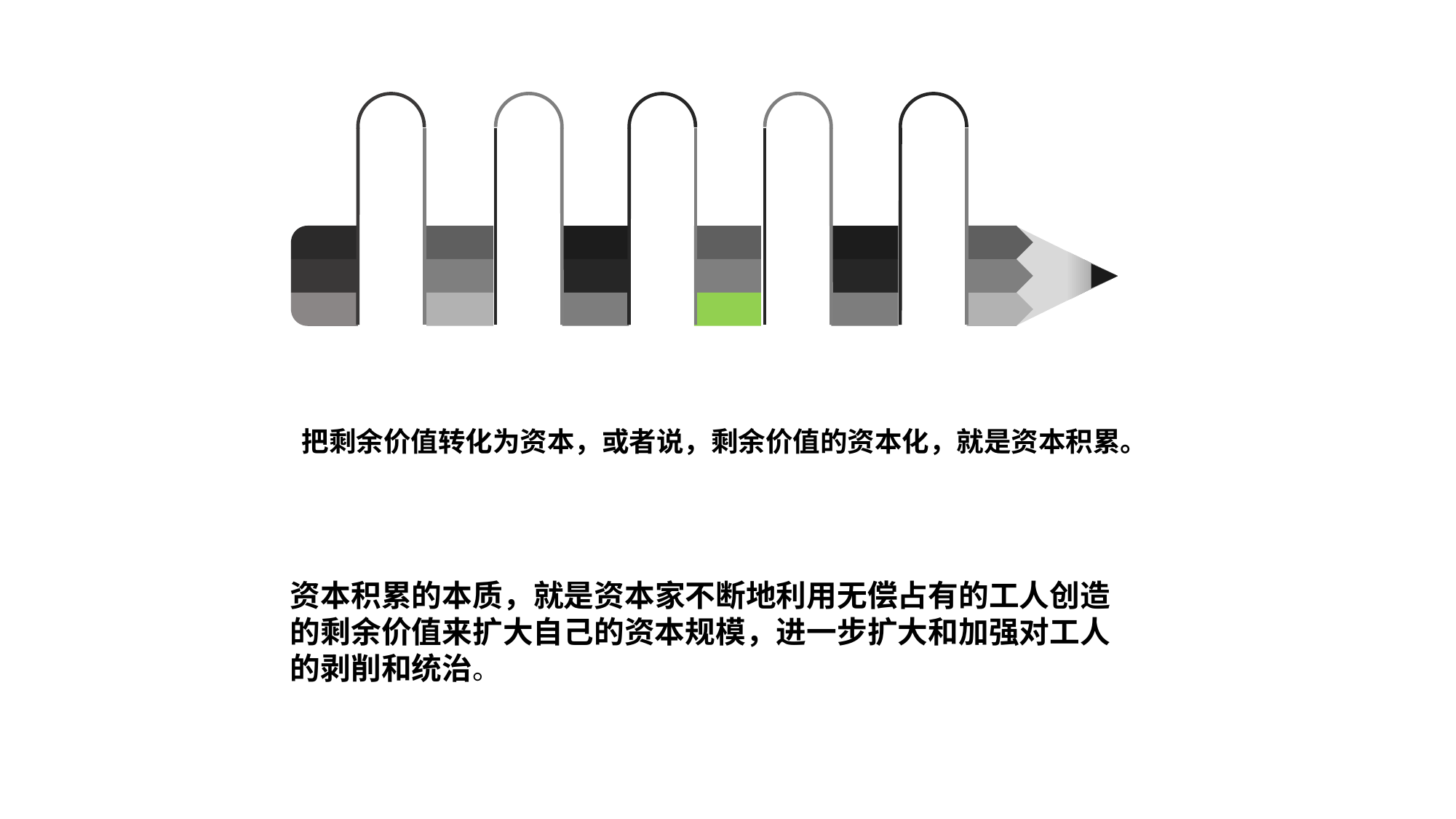

把剩余价值转化为资本，或者说，剩余价值的资本化，就是资本积累。

资本积累的本质，就是资本家不断地利用无偿占有的工人创造的剩余价值来扩大自己的资本规模，进一步扩大和加强对工人的剥削和统治。